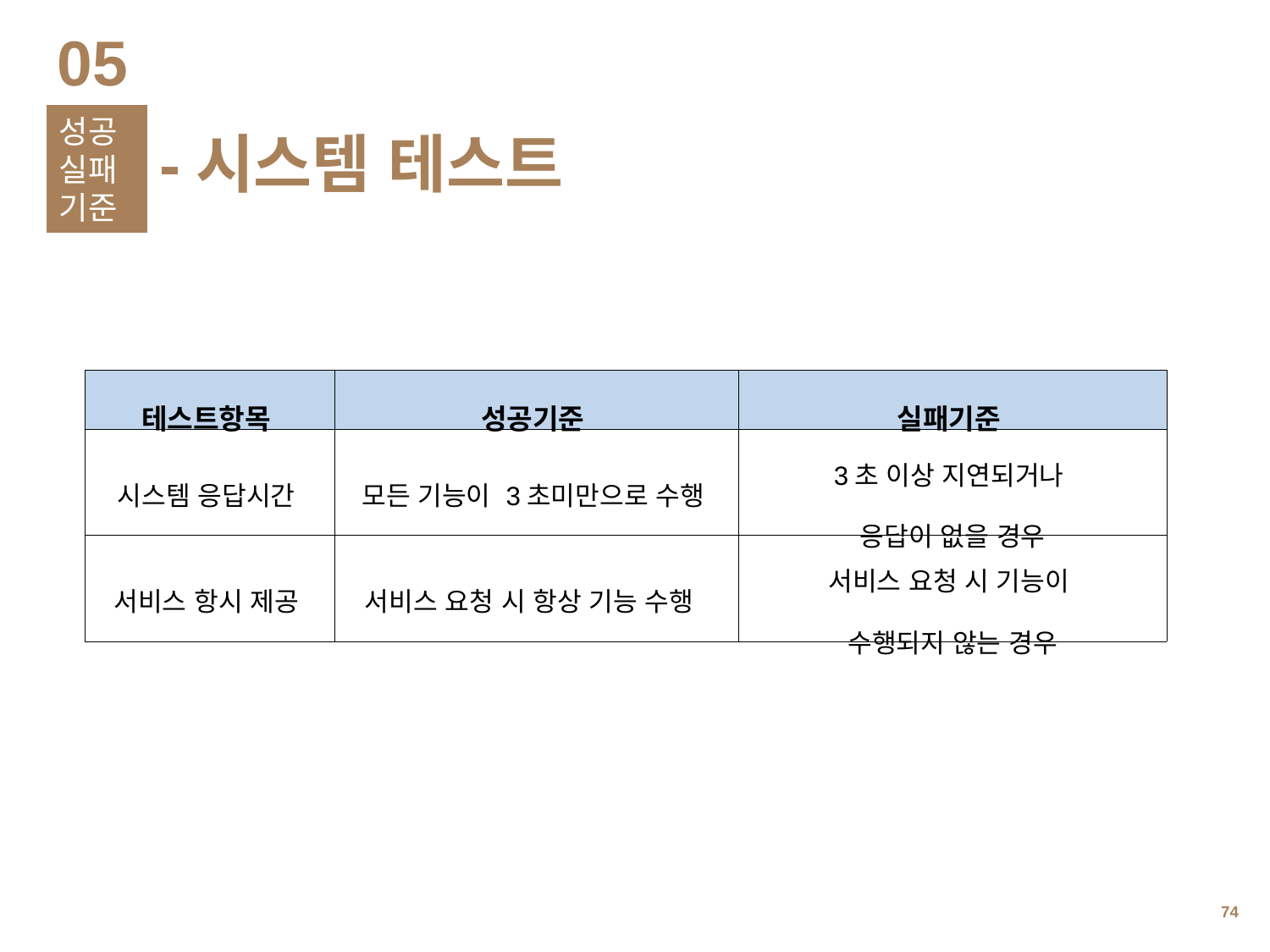

05
성공실패
기준
-시스템 테스트

| 테스트항목 | 성공기준 | 실패기준 |
| --- | --- | --- |
| 시스템 응답시간 | 모든 기능이 3초미만으로 수행 | 3초 이상 지연되거나 응답이 없을 경우 |
| 서비스 항시 제공 | 서비스 요청 시 항상 기능 수행 | 서비스 요청 시 기능이 수행되지 않는 경우 |
74